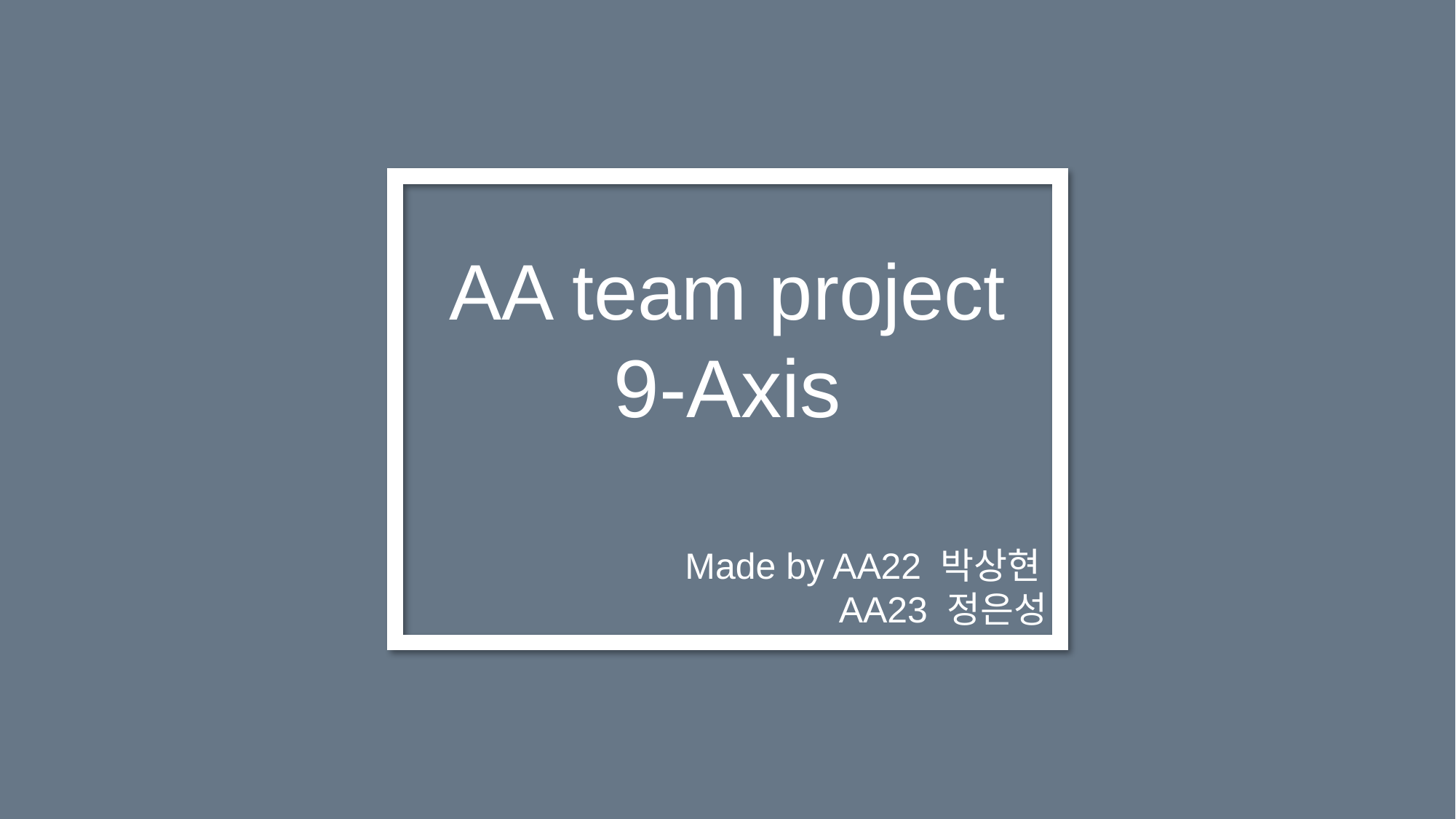

AA team project
9-Axis
Made by AA22 박상현
	     AA23 정은성